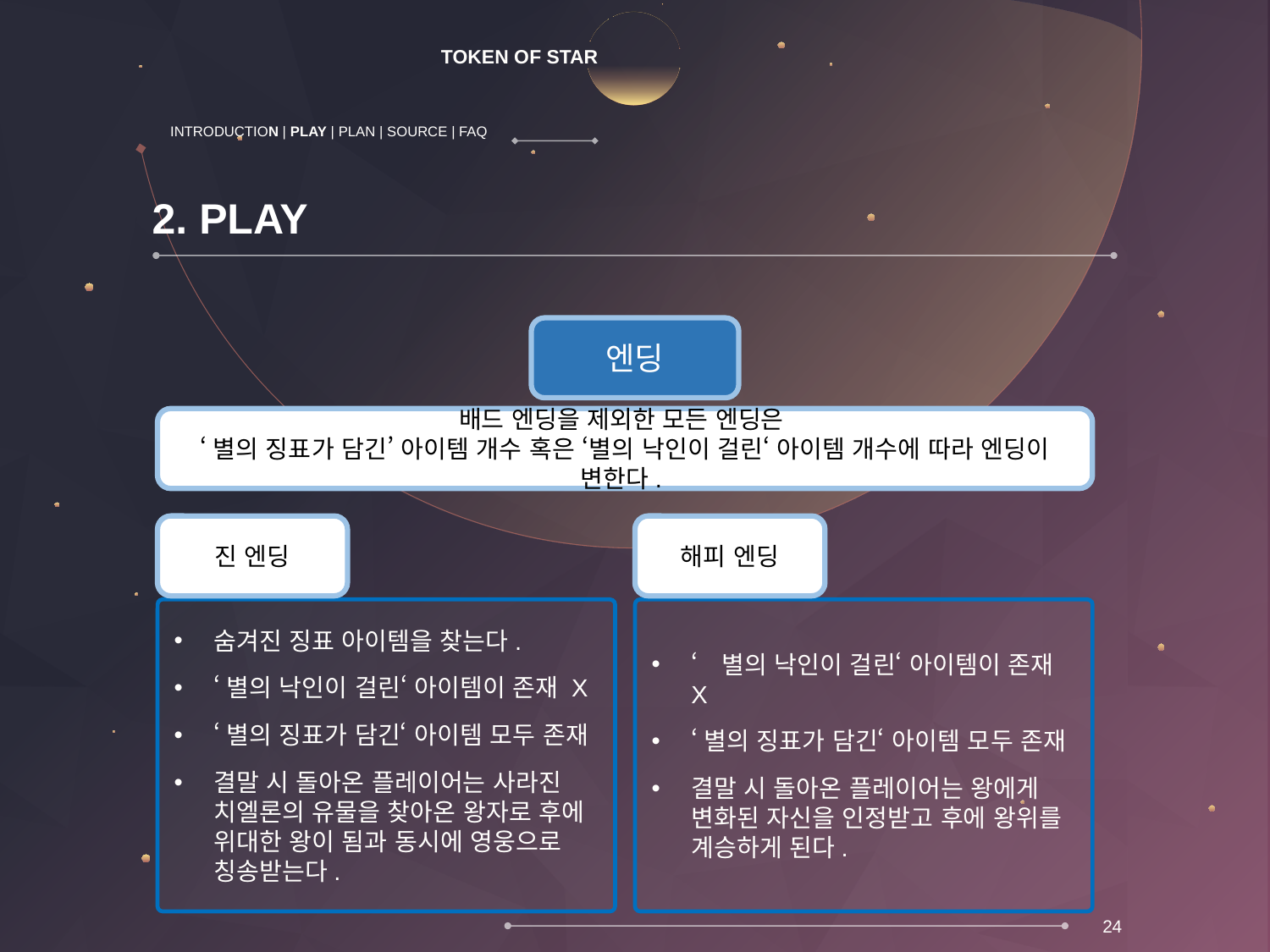

# TOKEN OF STAR
INTRODUCTION | PLAY | PLAN | SOURCE | FAQ
2. PLAY
5. 엔딩
엔딩
배드 엔딩을 제외한 모든 엔딩은
‘별의 징표가 담긴’ 아이템 개수 혹은 ‘별의 낙인이 걸린‘ 아이템 개수에 따라 엔딩이 변한다.
진 엔딩
해피 엔딩
숨겨진 징표 아이템을 찾는다.
‘별의 낙인이 걸린‘ 아이템이 존재 X
‘별의 징표가 담긴‘ 아이템 모두 존재
결말 시 돌아온 플레이어는 사라진    치엘론의 유물을 찾아온 왕자로 후에 위대한 왕이 됨과 동시에 영웅으로    칭송받는다.
‘별의 낙인이 걸린‘ 아이템이 존재 X
‘별의 징표가 담긴‘ 아이템 모두 존재
결말 시 돌아온 플레이어는 왕에게    변화된 자신을 인정받고 후에 왕위를 계승하게 된다.
24